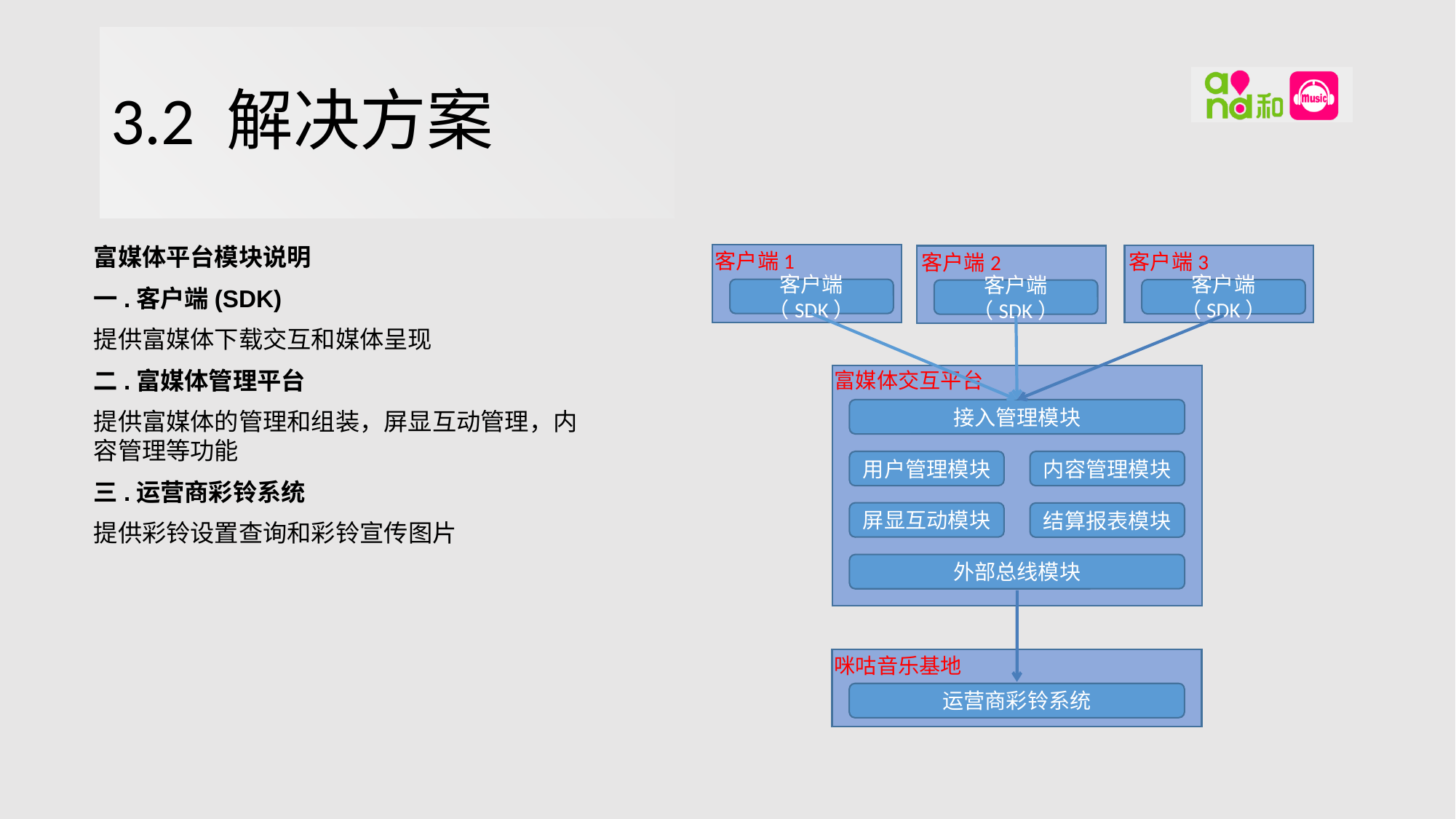

# 3.2 解决方案
富媒体平台模块说明
一.客户端(SDK)
提供富媒体下载交互和媒体呈现
二.富媒体管理平台
提供富媒体的管理和组装，屏显互动管理，内容管理等功能
三.运营商彩铃系统
提供彩铃设置查询和彩铃宣传图片
客户端1
客户端3
客户端2

客户端（SDK）
客户端（SDK）
客户端（SDK）
富媒体交互平台

接入管理模块
用户管理模块
内容管理模块
屏显互动模块
结算报表模块
外部总线模块
咪咕音乐基地

运营商彩铃系统